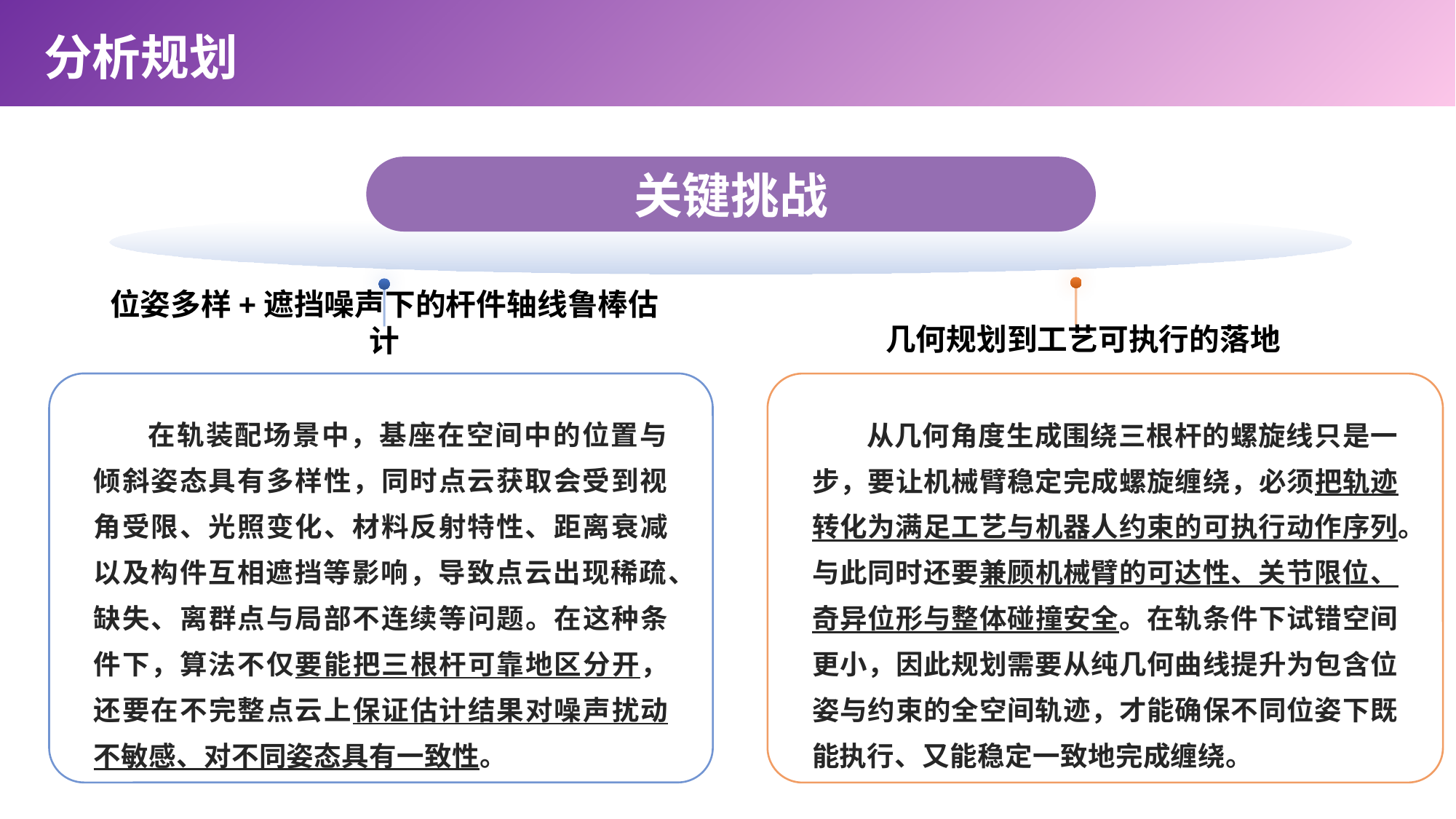

分析规划
关键挑战

 几何规划到工艺可执行的落地
位姿多样+遮挡噪声下的杆件轴线鲁棒估计
在轨装配场景中，基座在空间中的位置与倾斜姿态具有多样性，同时点云获取会受到视角受限、光照变化、材料反射特性、距离衰减以及构件互相遮挡等影响，导致点云出现稀疏、缺失、离群点与局部不连续等问题。在这种条件下，算法不仅要能把三根杆可靠地区分开，还要在不完整点云上保证估计结果对噪声扰动不敏感、对不同姿态具有一致性。
从几何角度生成围绕三根杆的螺旋线只是一步，要让机械臂稳定完成螺旋缠绕，必须把轨迹转化为满足工艺与机器人约束的可执行动作序列。与此同时还要兼顾机械臂的可达性、关节限位、奇异位形与整体碰撞安全。在轨条件下试错空间更小，因此规划需要从纯几何曲线提升为包含位姿与约束的全空间轨迹，才能确保不同位姿下既能执行、又能稳定一致地完成缠绕。